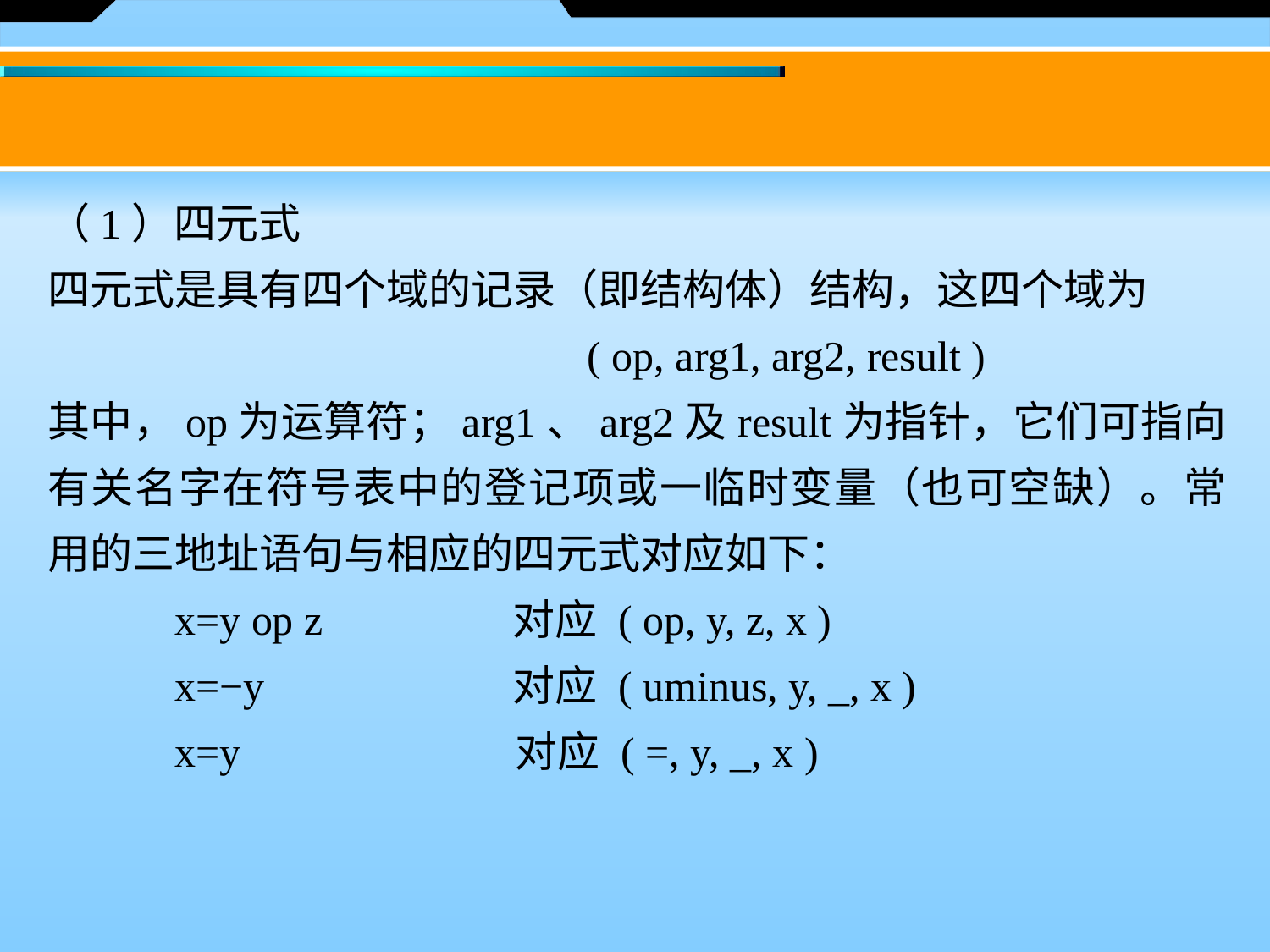

（1）四元式
四元式是具有四个域的记录（即结构体）结构，这四个域为
                                                   ( op, arg1, arg2, result )
其中，op为运算符；arg1、arg2及result为指针，它们可指向有关名字在符号表中的登记项或一临时变量（也可空缺）。常用的三地址语句与相应的四元式对应如下：
            x=y op z    	       对应 ( op, y, z, x )
            x=−y         	       对应 ( uminus, y, _, x )
            x=y                         对应 ( =, y, _, x )